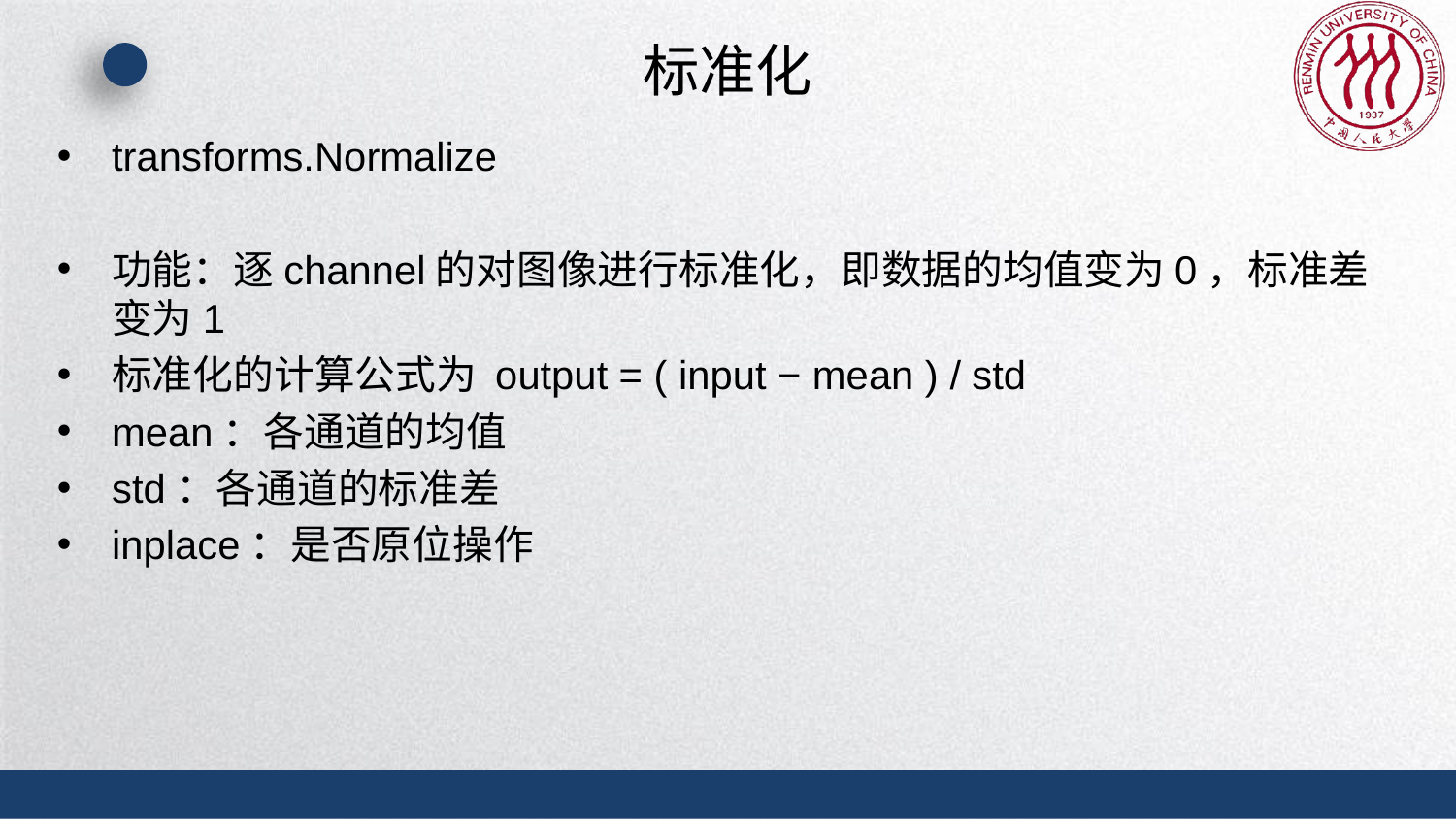

# 标准化
transforms.Normalize

功能：逐channel的对图像进行标准化，即数据的均值变为0，标准差变为1
标准化的计算公式为 output = ( input − mean ) / std
mean：各通道的均值
std：各通道的标准差
inplace：是否原位操作